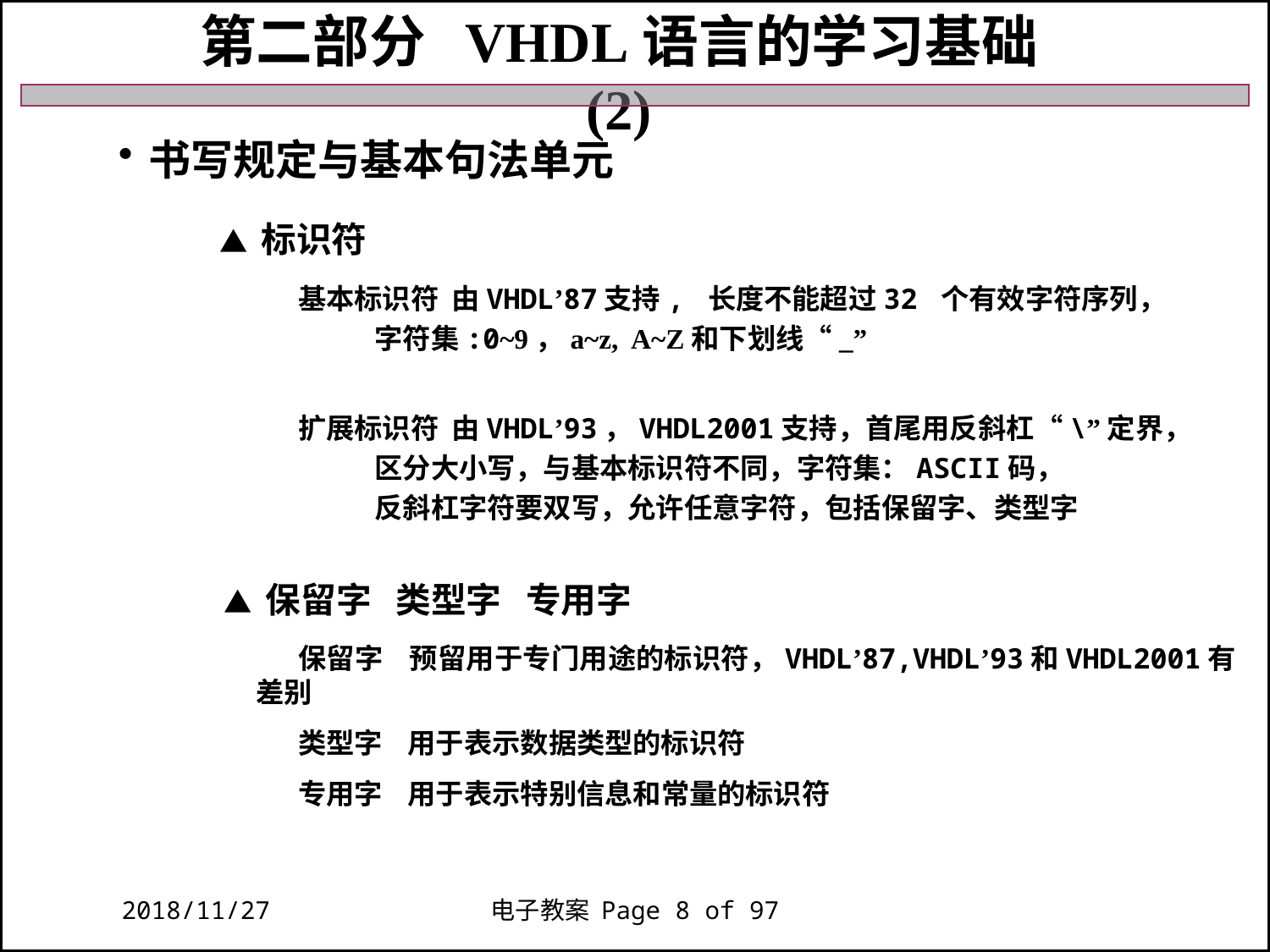

第二部分  VHDL语言的学习基础 (2)

书写规定与基本句法单元
 ▲ 标识符

基本标识符  由VHDL’87支持, 长度不能超过32 个有效字符序列，
           字符集:0~9，a~z,  A~Z和下划线“_”

扩展标识符  由VHDL’93，VHDL2001支持，首尾用反斜杠“\”定界，
           区分大小写，与基本标识符不同，字符集：ASCII码，
           反斜杠字符要双写，允许任意字符，包括保留字、类型字

▲ 保留字   类型字   专用字
保留字    预留用于专门用途的标识符，VHDL’87,VHDL’93和VHDL2001有差别
类型字    用于表示数据类型的标识符
专用字    用于表示特别信息和常量的标识符
2018/11/27
电子教案 Page 8 of 97